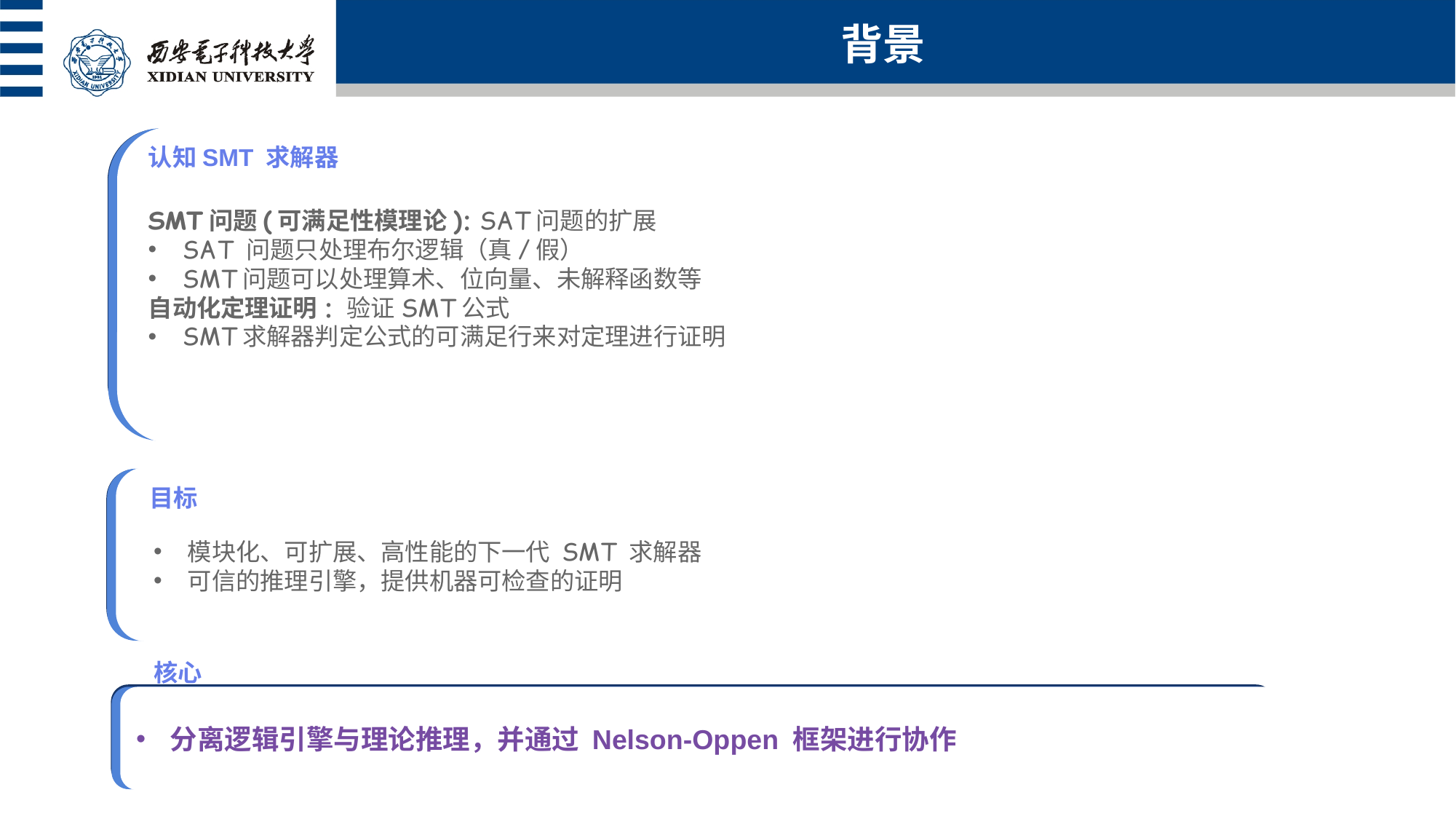

背景

认知SMT 求解器
SMT问题(可满足性模理论): SAT问题的扩展
SAT 问题只处理布尔逻辑（真/假）
SMT问题可以处理算术、位向量、未解释函数等
自动化定理证明: 验证SMT公式
SMT求解器判定公式的可满足行来对定理进行证明

目标
模块化、可扩展、高性能的下一代 SMT 求解器
可信的推理引擎，提供机器可检查的证明

核心

分离逻辑引擎与理论推理，并通过 Nelson-Oppen 框架进行协作